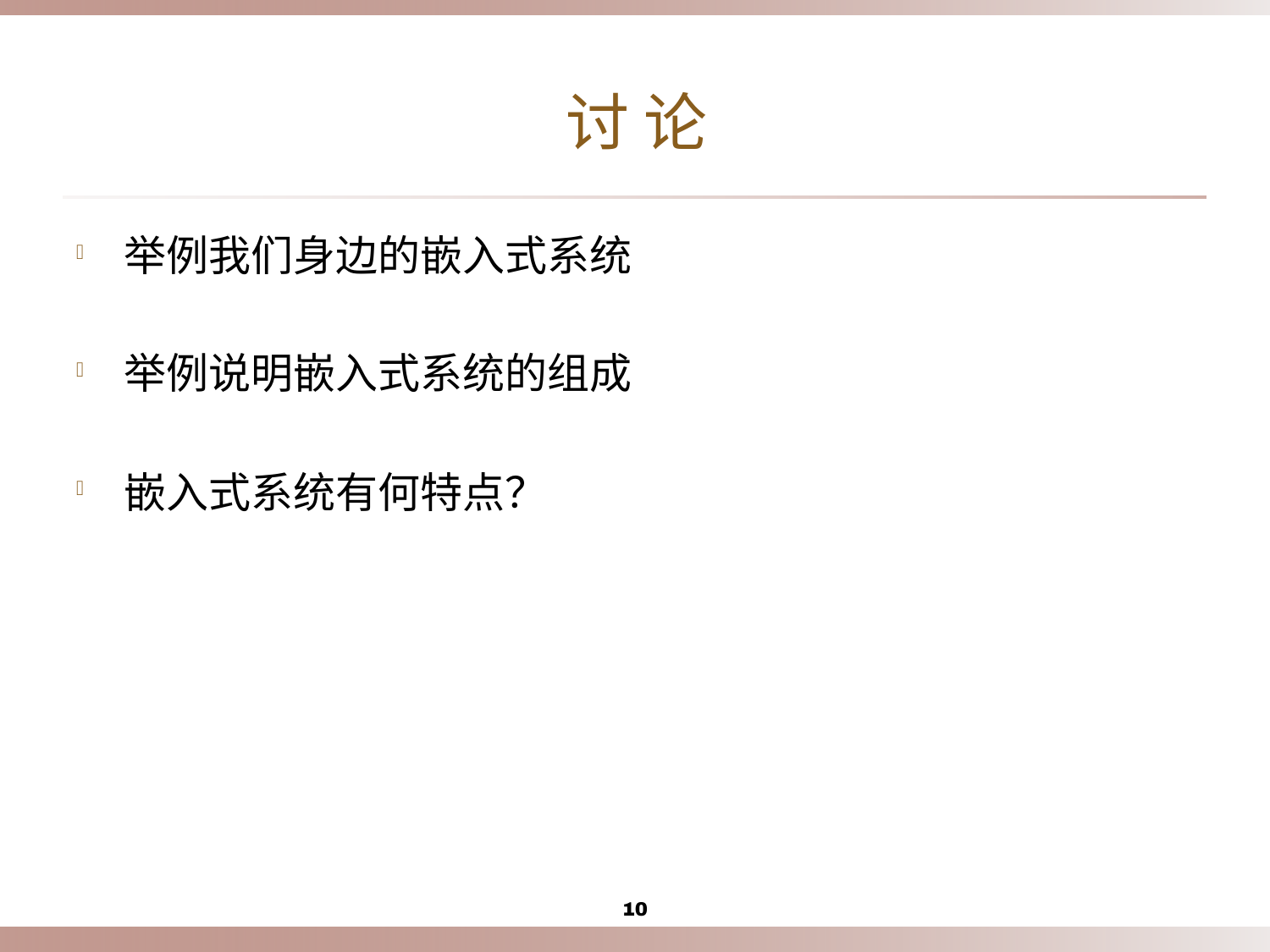

# 讨 论
举例我们身边的嵌入式系统

举例说明嵌入式系统的组成

嵌入式系统有何特点？

10